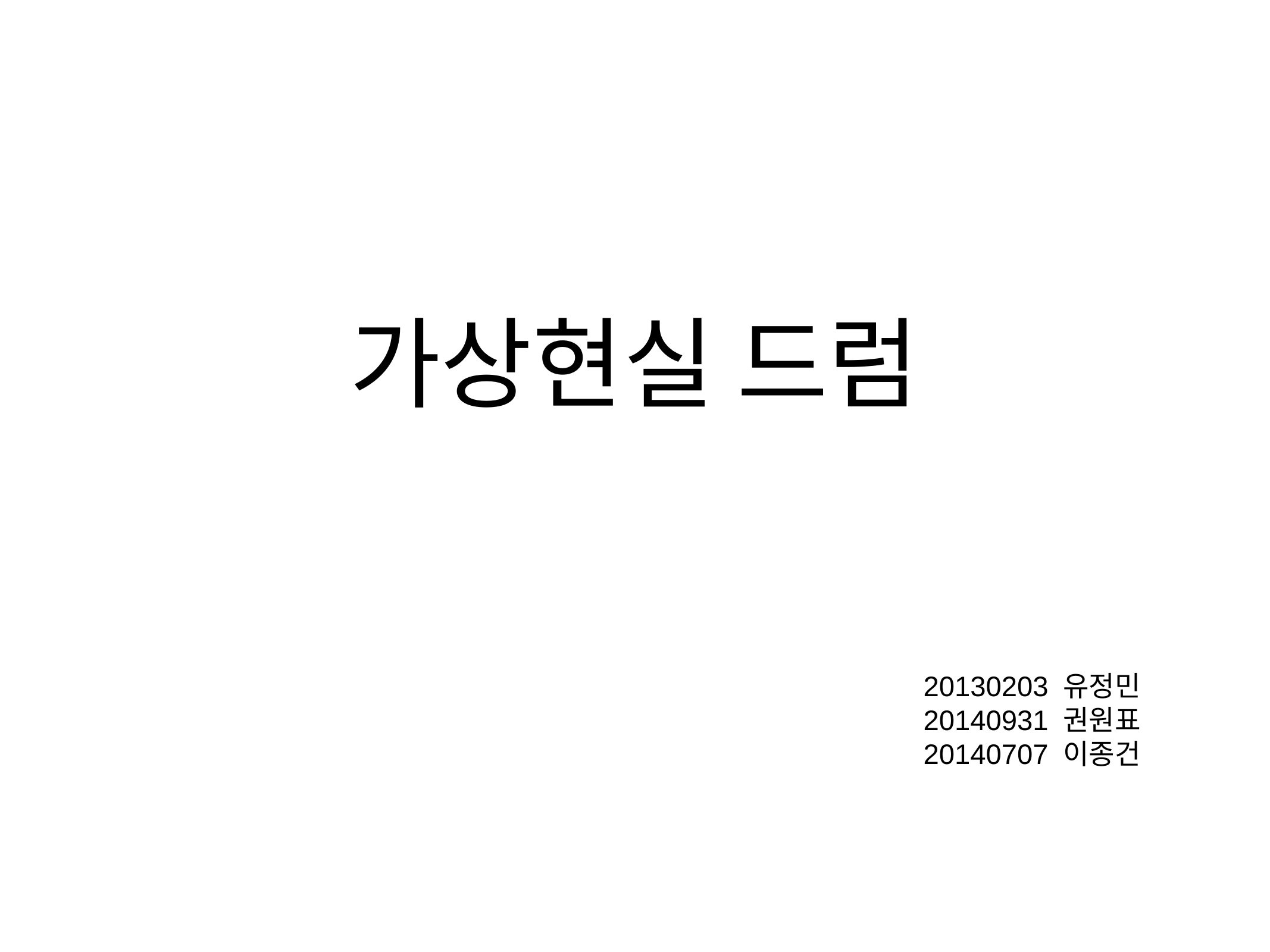

# 가상현실 드럼
20130203 유정민
20140931 권원표
20140707 이종건